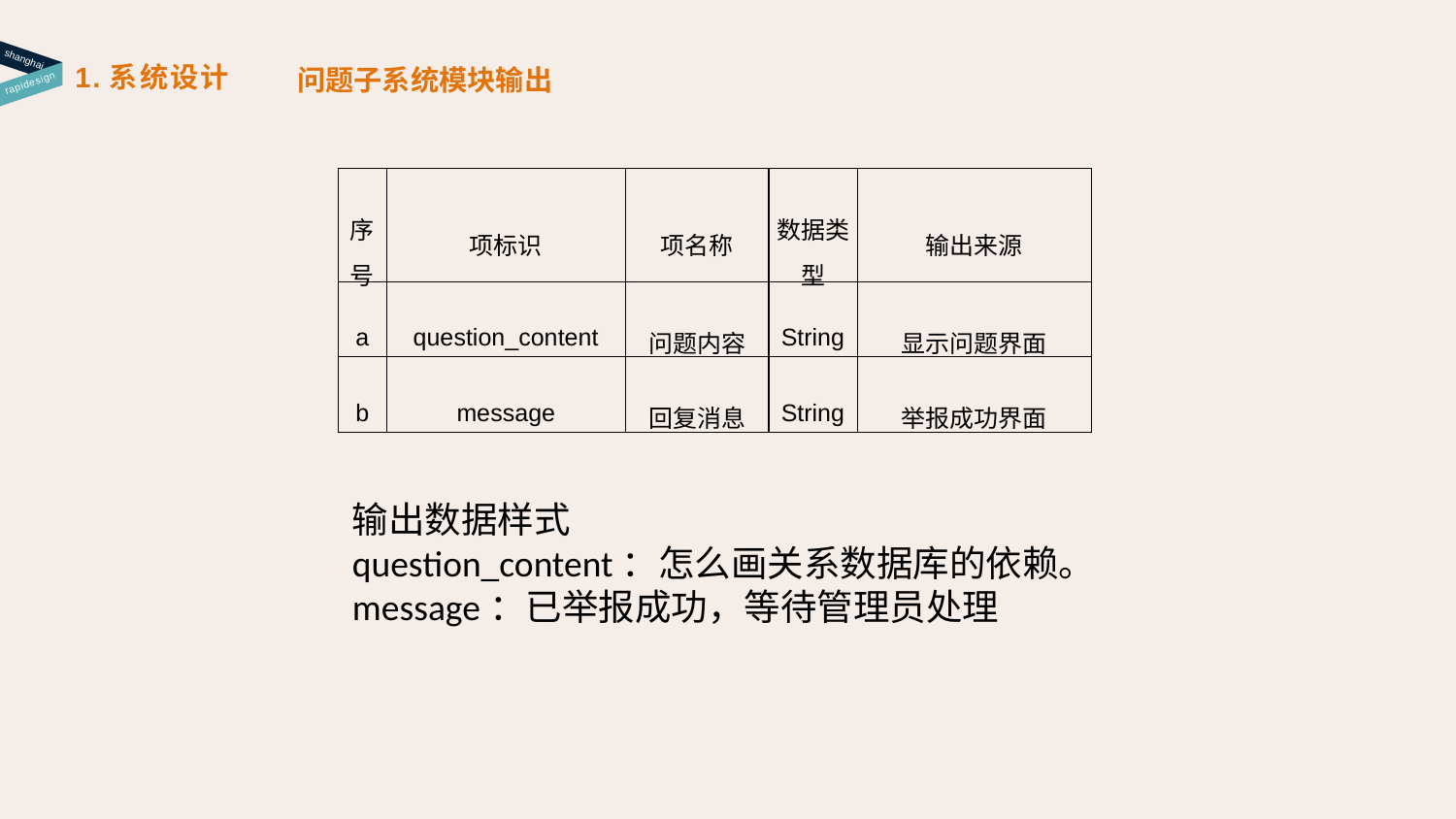

shanghai
1.系统设计
问题子系统模块输出
rapidesign
| 序号 | 项标识 | 项名称 | 数据类型 | 输出来源 |
| --- | --- | --- | --- | --- |
| a | question\_content | 问题内容 | String | 显示问题界面 |
| b | message | 回复消息 | String | 举报成功界面 |
输出数据样式
question_content：怎么画关系数据库的依赖。
message：已举报成功，等待管理员处理